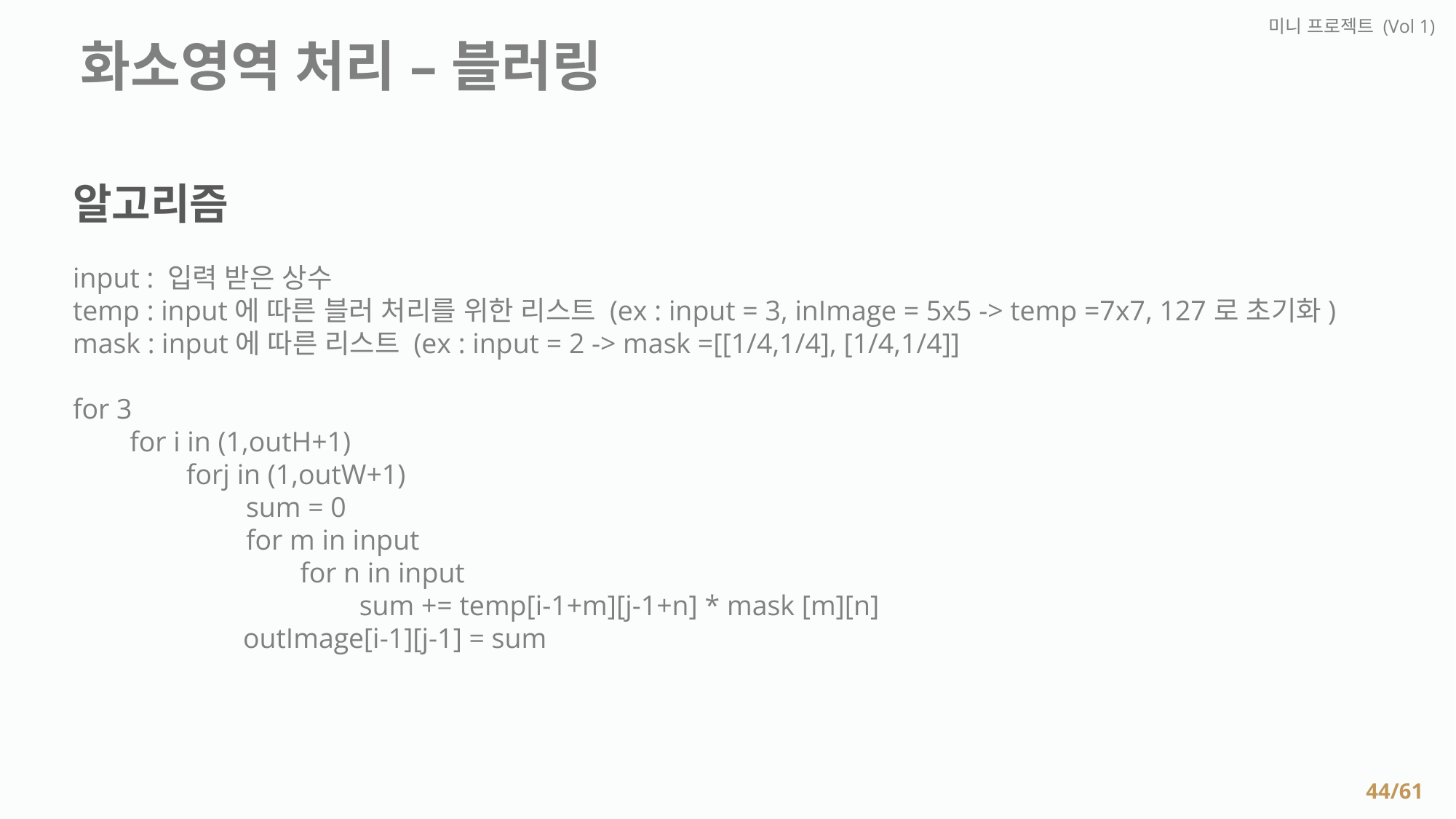

미니 프로젝트 (Vol 1)
    화소영역 처리 – 블러링
알고리즘

input : 입력 받은 상수
temp : input에 따른 블러 처리를 위한 리스트 (ex : input = 3, inImage = 5x5 -> temp =7x7, 127로 초기화)
mask : input에 따른 리스트 (ex : input = 2 -> mask =[[1/4,1/4], [1/4,1/4]]

for 3
        for i in (1,outH+1)
                forj in (1,outW+1)
	         sum = 0
	         for m in input
                                for n in input
	                         sum += temp[i-1+m][j-1+n] * mask [m][n]
                        outImage[i-1][j-1] = sum
44/61